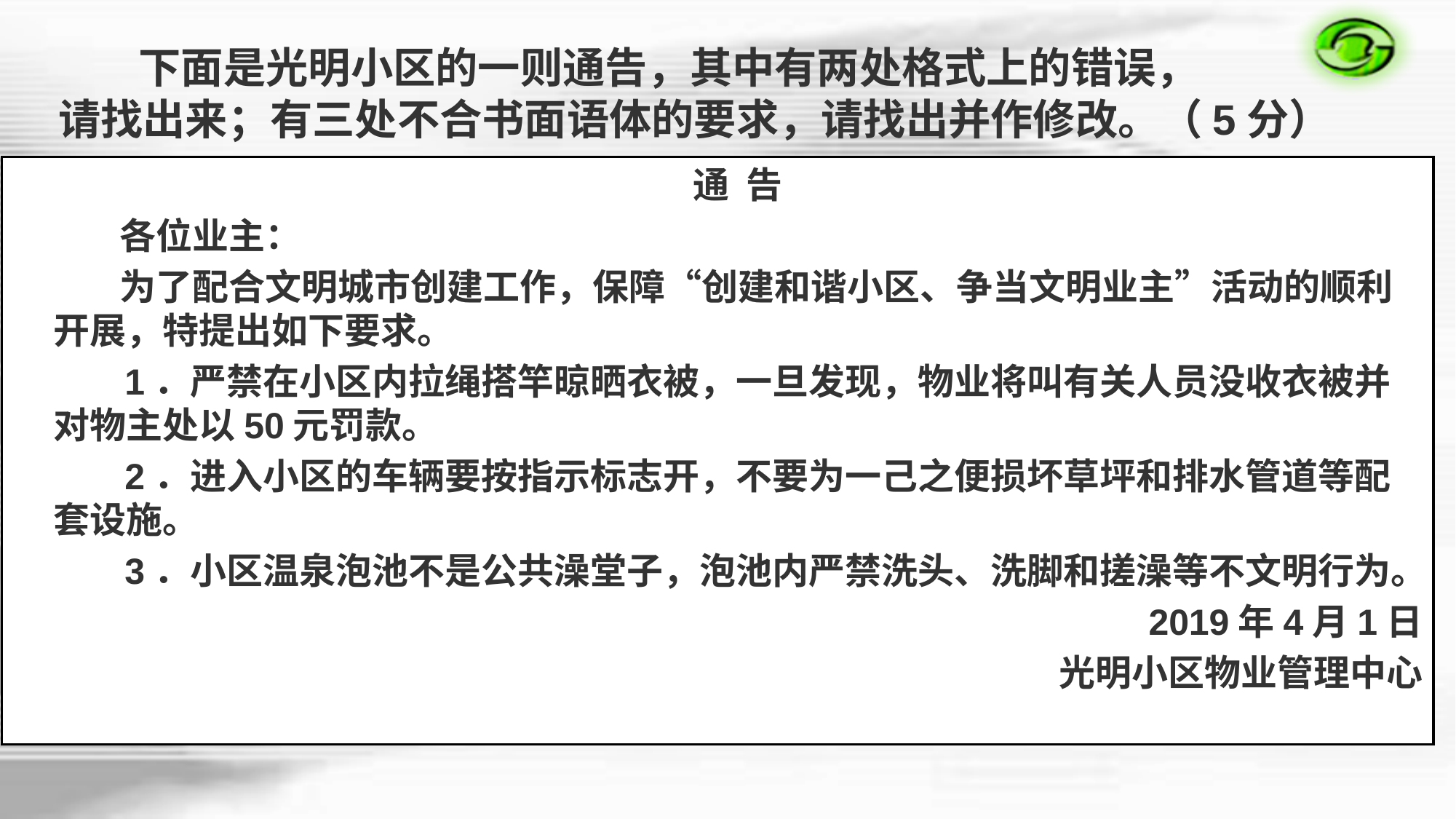

下面是光明小区的一则通告，其中有两处格式上的错误，
请找出来；有三处不合书面语体的要求，请找出并作修改。（5分）
通  告
       各位业主：
       为了配合文明城市创建工作，保障“创建和谐小区、争当文明业主”活动的顺利开展，特提出如下要求。
       1．严禁在小区内拉绳搭竿晾晒衣被，一旦发现，物业将叫有关人员没收衣被并对物主处以50元罚款。
       2．进入小区的车辆要按指示标志开，不要为一己之便损坏草坪和排水管道等配套设施。
       3．小区温泉泡池不是公共澡堂子，泡池内严禁洗头、洗脚和搓澡等不文明行为。
2019年4月1日
光明小区物业管理中心